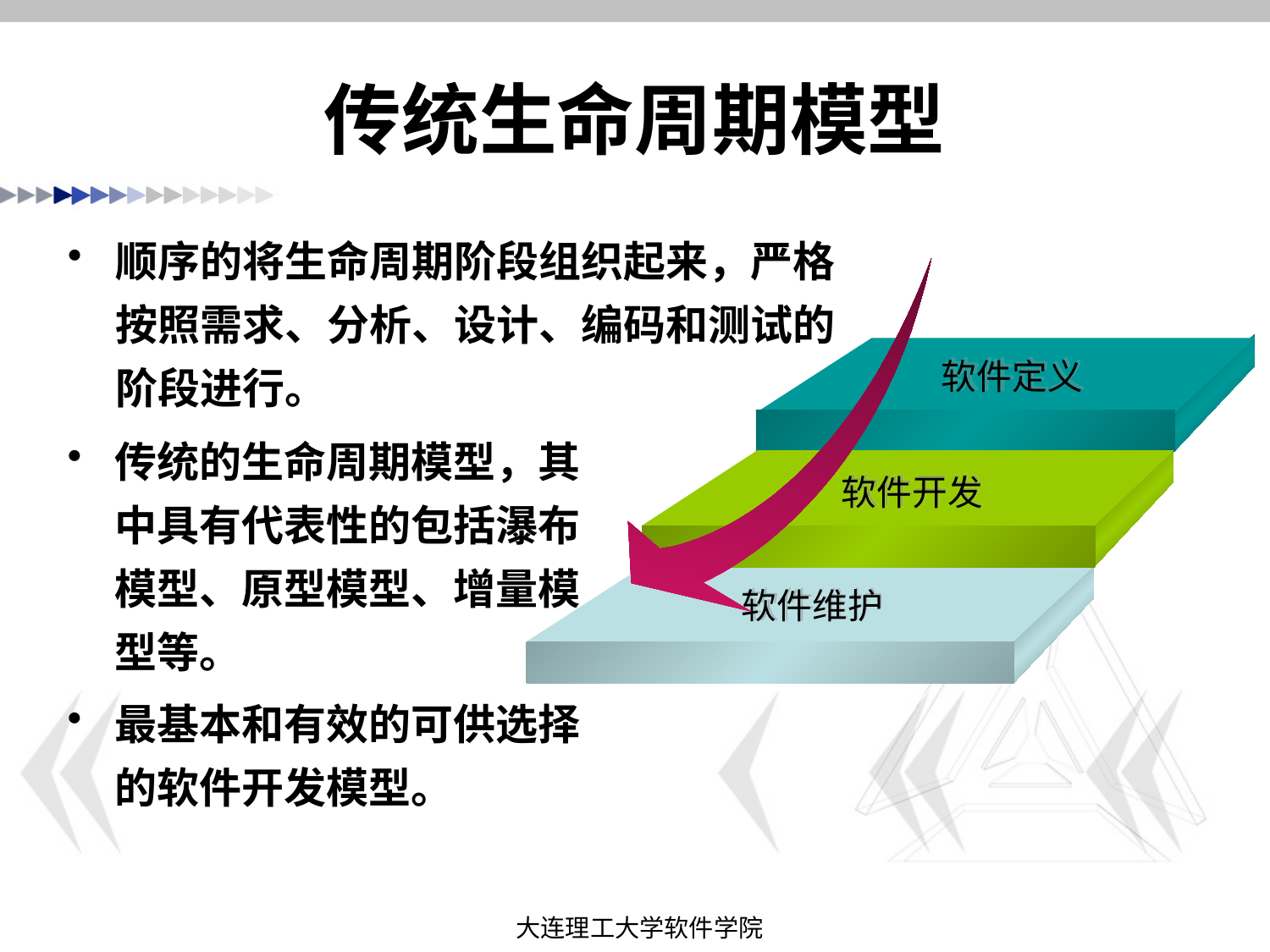

# 传统生命周期模型
顺序的将生命周期阶段组织起来，严格按照需求、分析、设计、编码和测试的阶段进行。

软件定义

传统的生命周期模型，其中具有代表性的包括瀑布模型、原型模型、增量模型等。
最基本和有效的可供选择的软件开发模型。

软件开发

软件维护

大连理工大学软件学院
12